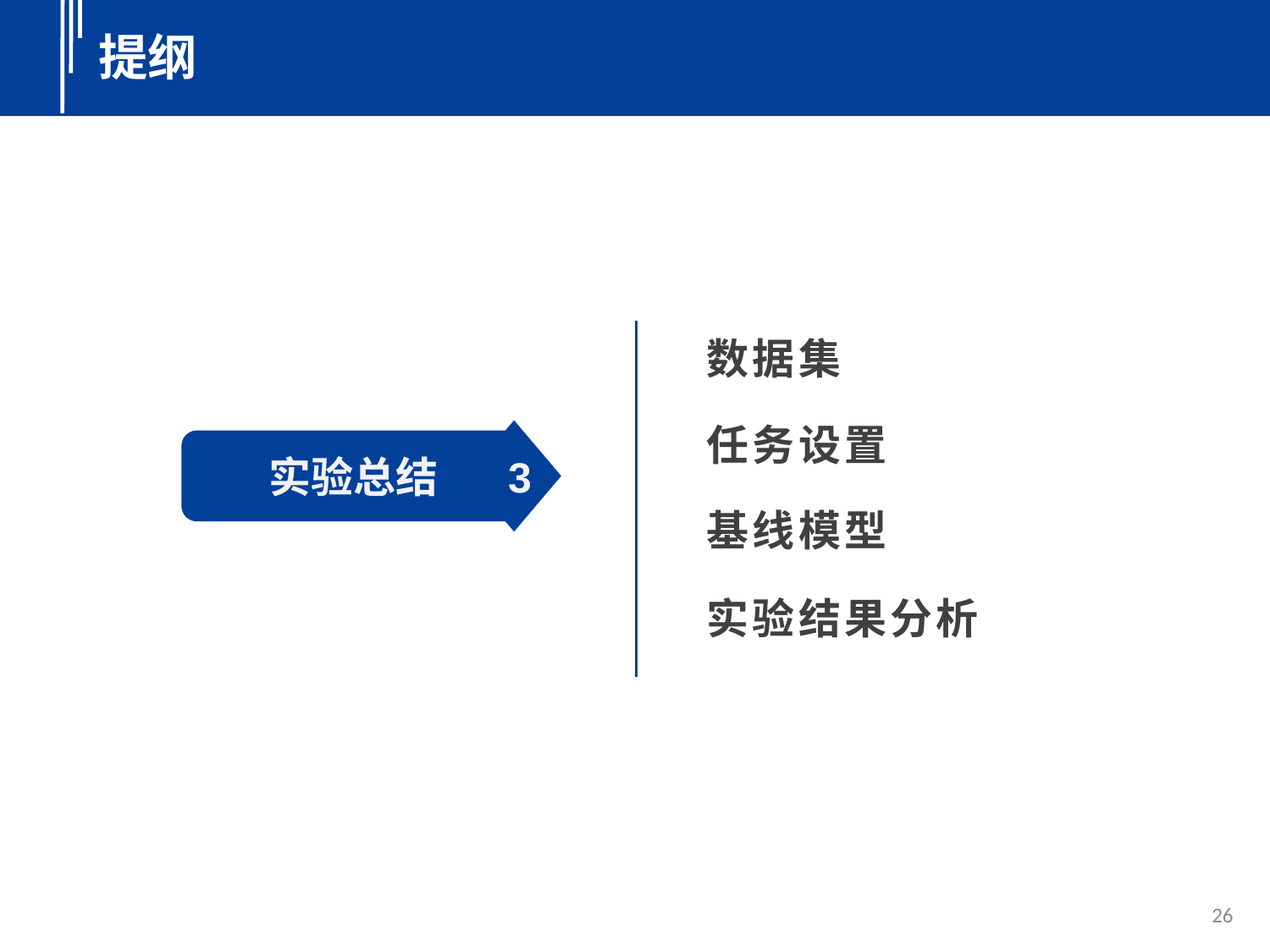

提纲
提纲
数据集
任务设置
 3
实验总结
基线模型
实验结果分析
26